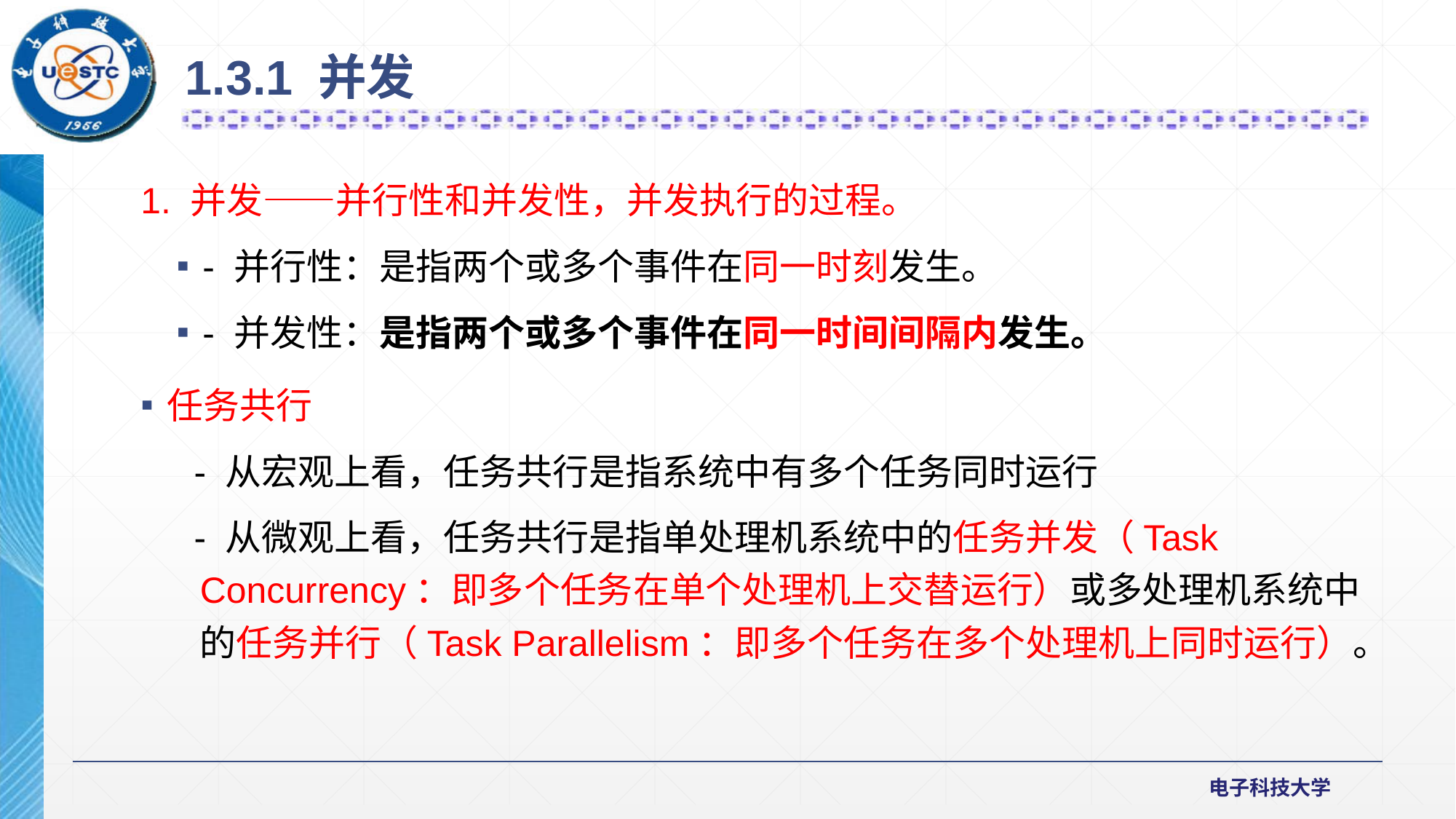

1.3.1 并发
1. 并发——并行性和并发性，并发执行的过程。
- 并行性：是指两个或多个事件在同一时刻发生。
- 并发性：是指两个或多个事件在同一时间间隔内发生。
任务共行
 - 从宏观上看，任务共行是指系统中有多个任务同时运行
 - 从微观上看，任务共行是指单处理机系统中的任务并发（Task Concurrency：即多个任务在单个处理机上交替运行）或多处理机系统中的任务并行（Task Parallelism：即多个任务在多个处理机上同时运行）。